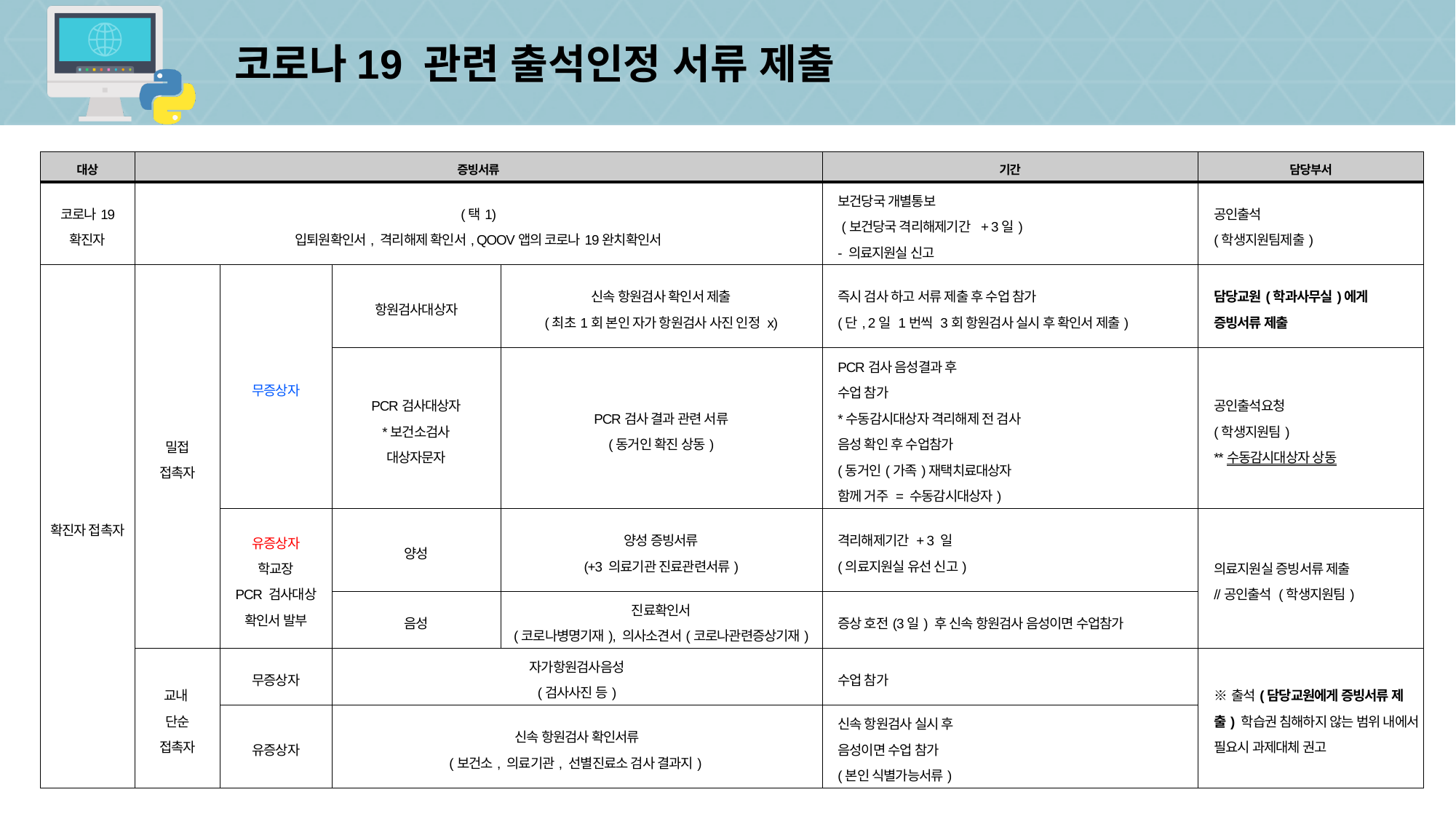

# 코로나19 관련 출석인정 서류 제출
| 대상 | 증빙서류 |  |  |  | 기간 | 담당부서 |
| --- | --- | --- | --- | --- | --- | --- |
| 코로나19 확진자 | (택1) 입퇴원확인서, 격리해제 확인서, QOOV앱의 코로나19완치확인서 |  |  |  | 보건당국 개별통보 (보건당국 격리해제기간 + 3일) - 의료지원실 신고 | 공인출석 (학생지원팀제출) |
| 확진자 접촉자 | 밀접 접촉자 | 무증상자 | 항원검사대상자 | 신속 항원검사 확인서 제출 (최초1회 본인 자가 항원검사 사진 인정 x) | 즉시 검사 하고 서류 제출 후 수업 참가 (단, 2일 1번씩 3회 항원검사 실시 후 확인서 제출) | 담당교원(학과사무실)에게 증빙서류 제출 |
|  |  |  | PCR검사대상자 \*보건소검사 대상자문자 | PCR검사 결과 관련 서류 (동거인 확진 상동) | PCR검사 음성결과 후 수업 참가 \*수동감시대상자 격리해제 전 검사 음성 확인 후 수업참가 (동거인(가족)재택치료대상자 함께 거주 = 수동감시대상자) | 공인출석요청 (학생지원팀) \*\*수동감시대상자 상동 |
|  |  | 유증상자 학교장 PCR 검사대상 확인서 발부 | 양성 | 양성 증빙서류 (+3 의료기관 진료관련서류) | 격리해제기간 + 3 일 (의료지원실 유선 신고) | 의료지원실 증빙서류 제출 //공인출석 (학생지원팀) |
|  |  |  | 음성 | 진료확인서 (코로나병명기재), 의사소견서(코로나관련증상기재) | 증상 호전(3일) 후 신속 항원검사 음성이면 수업참가 |  |
|  | 교내 단순 접촉자 | 무증상자 | 자가항원검사음성 (검사사진 등) |  | 수업 참가 | ※출석(담당교원에게 증빙서류 제출) 학습권 침해하지 않는 범위 내에서 필요시 과제대체 권고 |
|  |  | 유증상자 | 신속 항원검사 확인서류 (보건소, 의료기관, 선별진료소 검사 결과지) |  | 신속 항원검사 실시 후 음성이면 수업 참가 (본인 식별가능서류) |  |